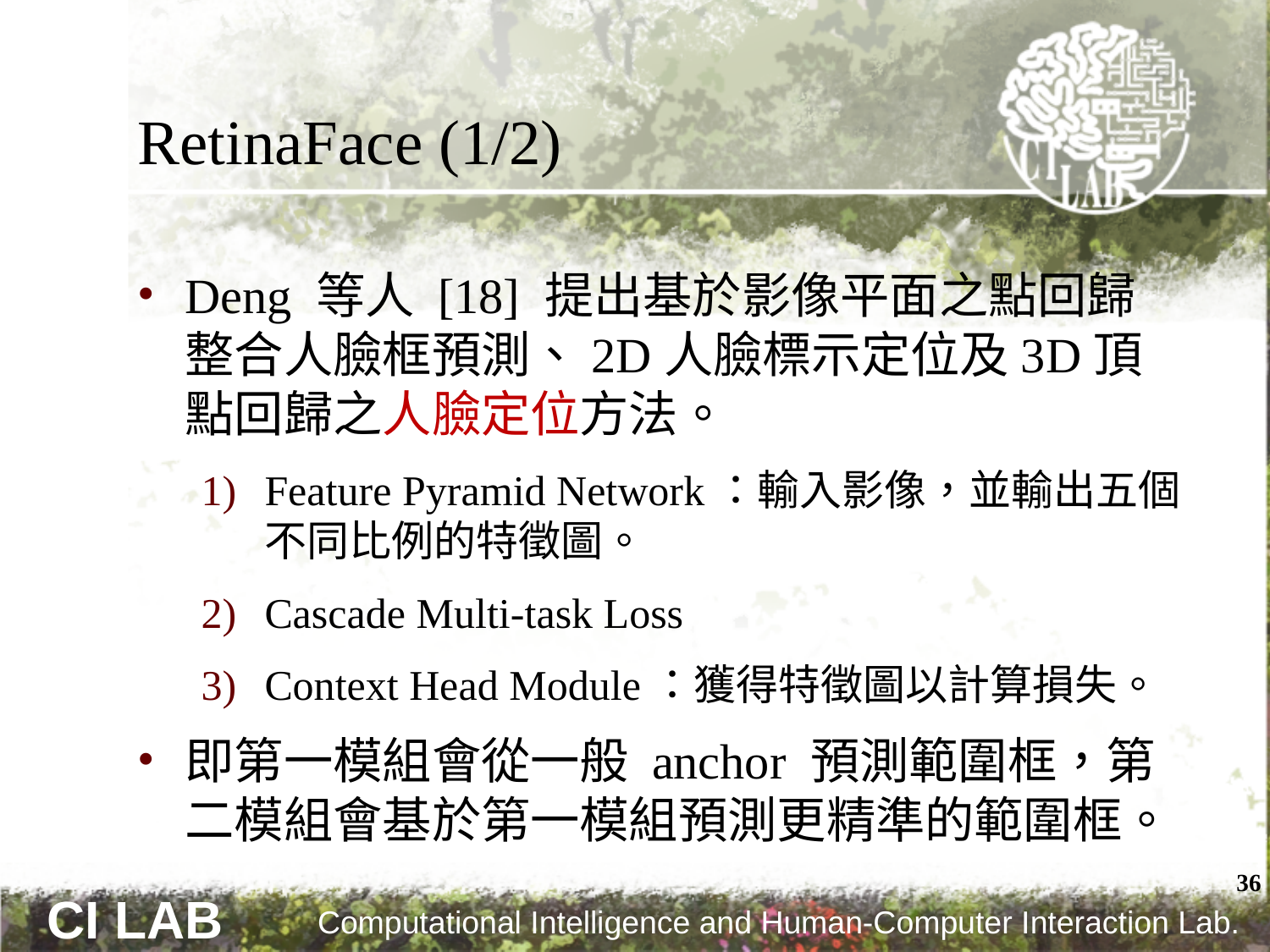

# RetinaFace (1/2)
Deng 等人 [18] 提出基於影像平面之點回歸整合人臉框預測、2D人臉標示定位及3D頂點回歸之人臉定位方法。
Feature Pyramid Network：輸入影像，並輸出五個不同比例的特徵圖。
Cascade Multi-task Loss
Context Head Module：獲得特徵圖以計算損失。
即第一模組會從一般 anchor 預測範圍框，第二模組會基於第一模組預測更精準的範圍框。
36